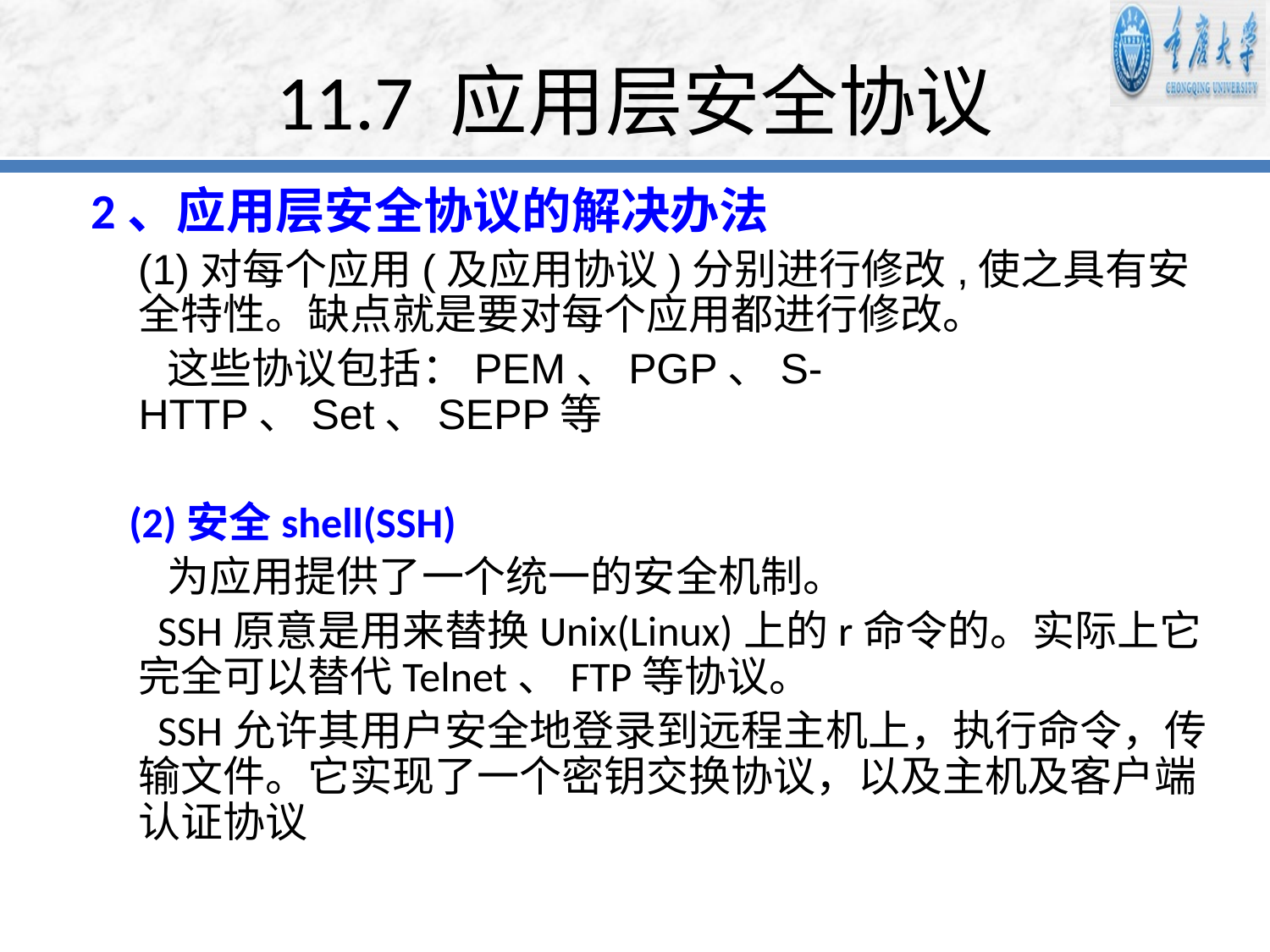

# 11.7 应用层安全协议
2、应用层安全协议的解决办法
    (1)对每个应用(及应用协议)分别进行修改,使之具有安全特性。缺点就是要对每个应用都进行修改。
       这些协议包括：PEM、PGP、S-HTTP、Set、SEPP等

    (2)安全shell(SSH)
       为应用提供了一个统一的安全机制。
       SSH原意是用来替换Unix(Linux)上的r命令的。实际上它完全可以替代Telnet、FTP等协议。
       SSH允许其用户安全地登录到远程主机上，执行命令，传输文件。它实现了一个密钥交换协议，以及主机及客户端认证协议